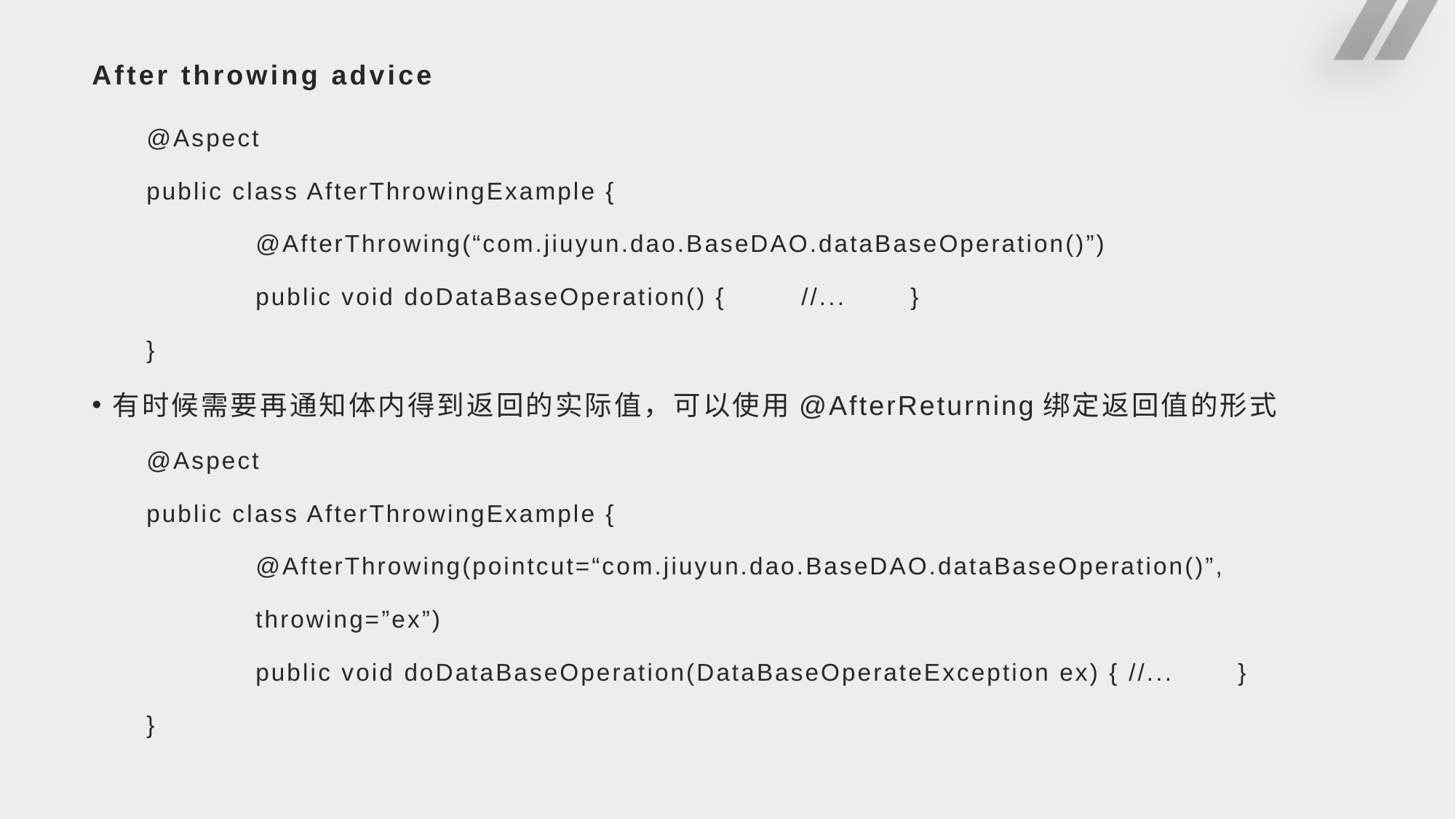

# After throwing advice
@Aspect
public class AfterThrowingExample {
	@AfterThrowing(“com.jiuyun.dao.BaseDAO.dataBaseOperation()”)
	public void doDataBaseOperation() {	//...	}
}
有时候需要再通知体内得到返回的实际值，可以使用@AfterReturning绑定返回值的形式
@Aspect
public class AfterThrowingExample {
	@AfterThrowing(pointcut=“com.jiuyun.dao.BaseDAO.dataBaseOperation()”,
	throwing=”ex”)
	public void doDataBaseOperation(DataBaseOperateException ex) {	//...	}
}